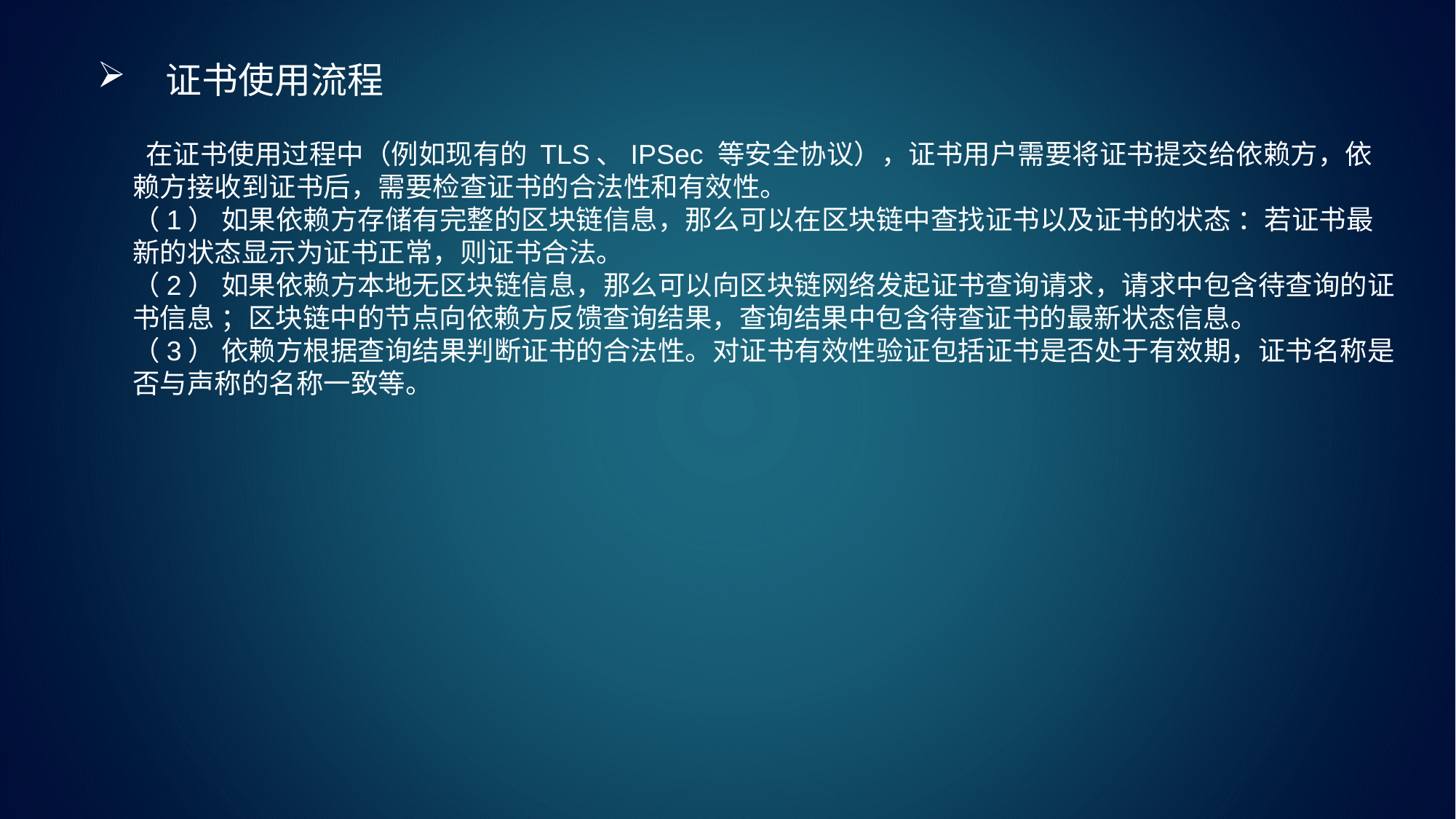

证书使用流程
 在证书使用过程中（例如现有的 TLS、IPSec 等安全协议），证书用户需要将证书提交给依赖方，依赖方接收到证书后，需要检查证书的合法性和有效性。
（1） 如果依赖方存储有完整的区块链信息，那么可以在区块链中查找证书以及证书的状态 ：若证书最新的状态显示为证书正常，则证书合法。
（2） 如果依赖方本地无区块链信息，那么可以向区块链网络发起证书查询请求，请求中包含待查询的证书信息 ；区块链中的节点向依赖方反馈查询结果，查询结果中包含待查证书的最新状态信息。
（3） 依赖方根据查询结果判断证书的合法性。对证书有效性验证包括证书是否处于有效期，证书名称是否与声称的名称一致等。